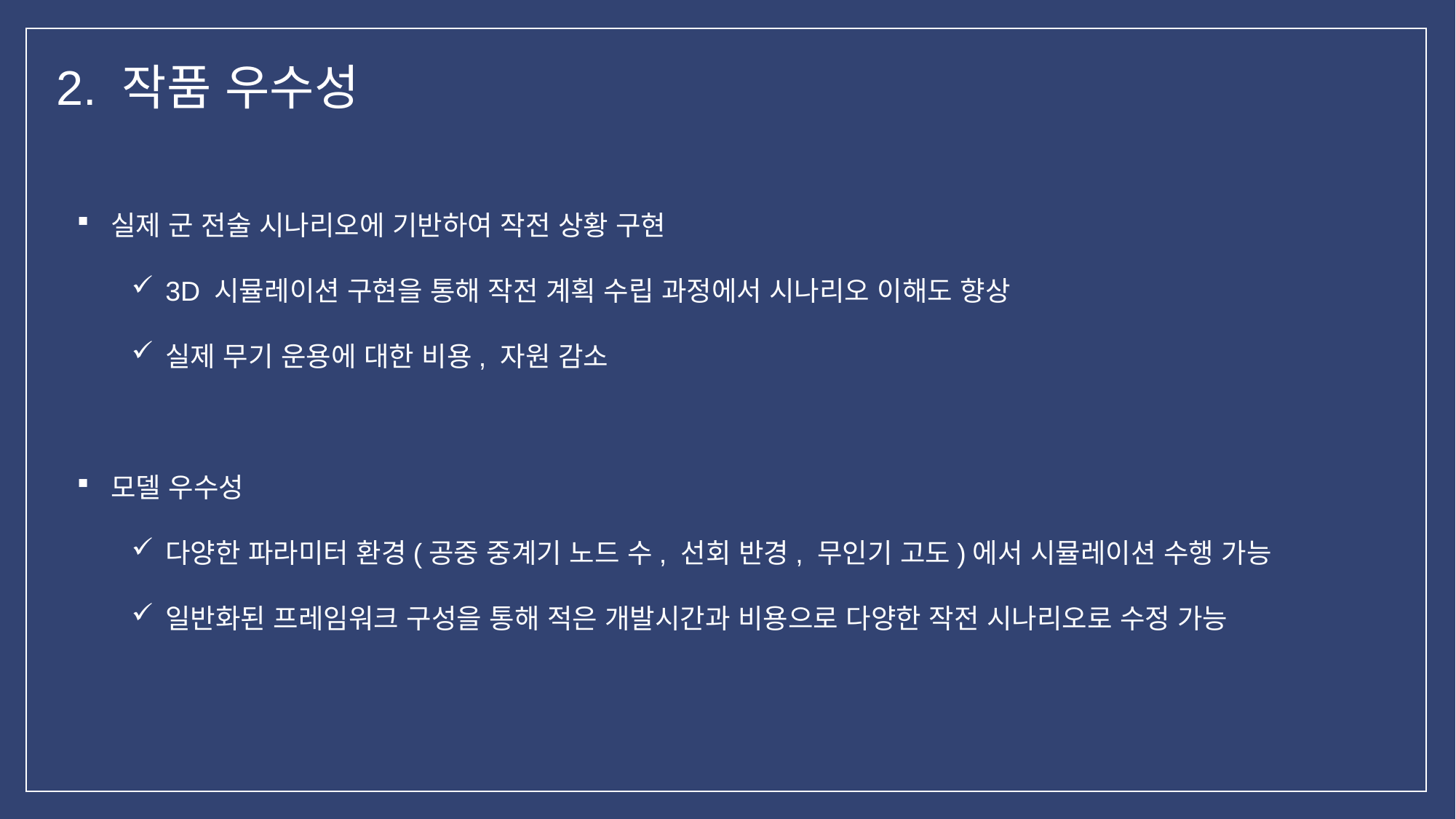

2. 작품 우수성
실제 군 전술 시나리오에 기반하여 작전 상황 구현
3D 시뮬레이션 구현을 통해 작전 계획 수립 과정에서 시나리오 이해도 향상
실제 무기 운용에 대한 비용, 자원 감소

모델 우수성
다양한 파라미터 환경(공중 중계기 노드 수, 선회 반경, 무인기 고도)에서 시뮬레이션 수행 가능
일반화된 프레임워크 구성을 통해 적은 개발시간과 비용으로 다양한 작전 시나리오로 수정 가능